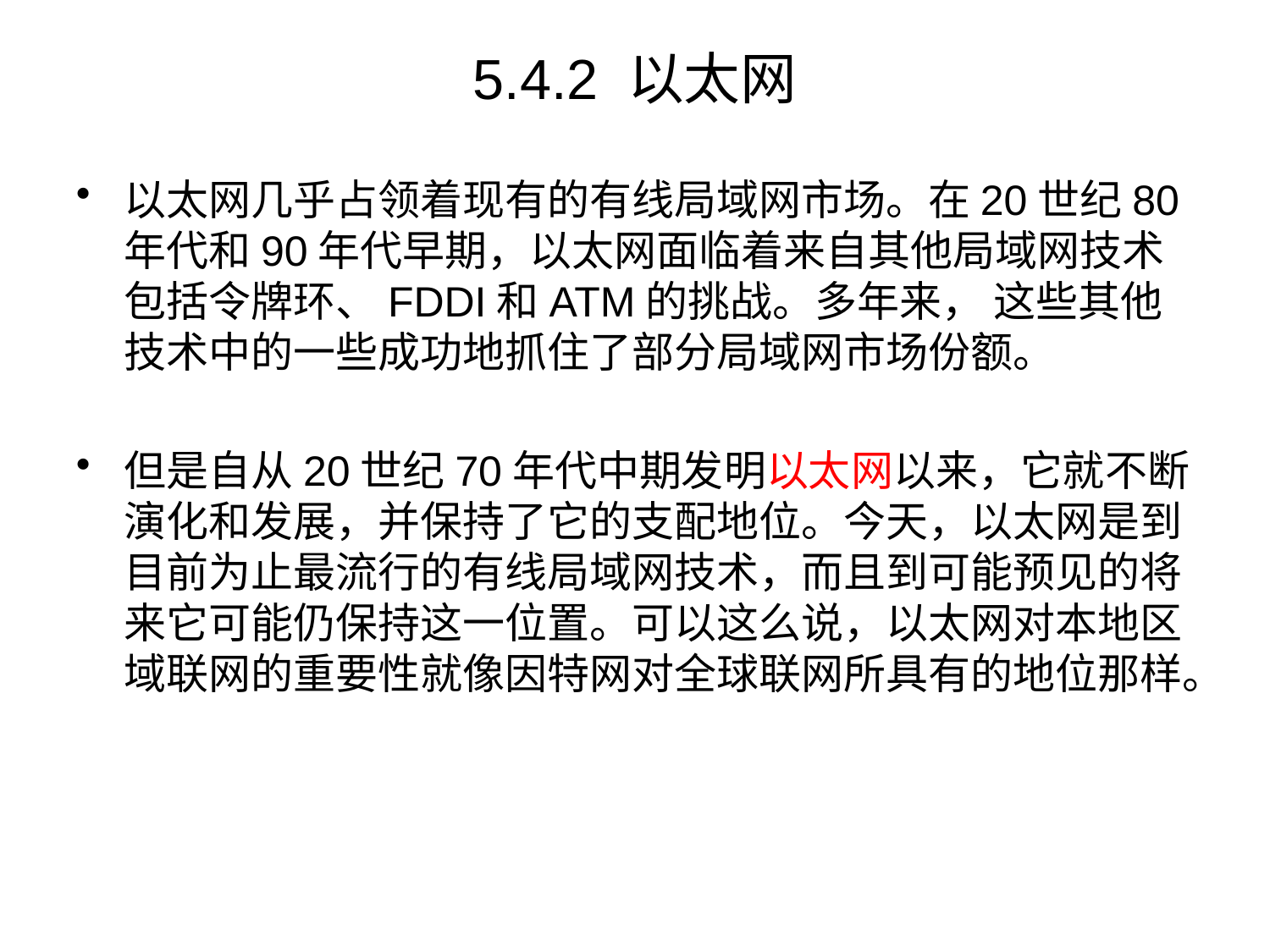

# 5.4.2 以太网
以太网几乎占领着现有的有线局域网市场。在20世纪80年代和90年代早期，以太网面临着来自其他局域网技术包括令牌环、FDDI和ATM的挑战。多年来， 这些其他技术中的一些成功地抓住了部分局域网市场份额。

但是自从20世纪70年代中期发明以太网以来，它就不断演化和发展，并保持了它的支配地位。今天，以太网是到目前为止最流行的有线局域网技术，而且到可能预见的将来它可能仍保持这一位置。可以这么说，以太网对本地区域联网的重要性就像因特网对全球联网所具有的地位那样。